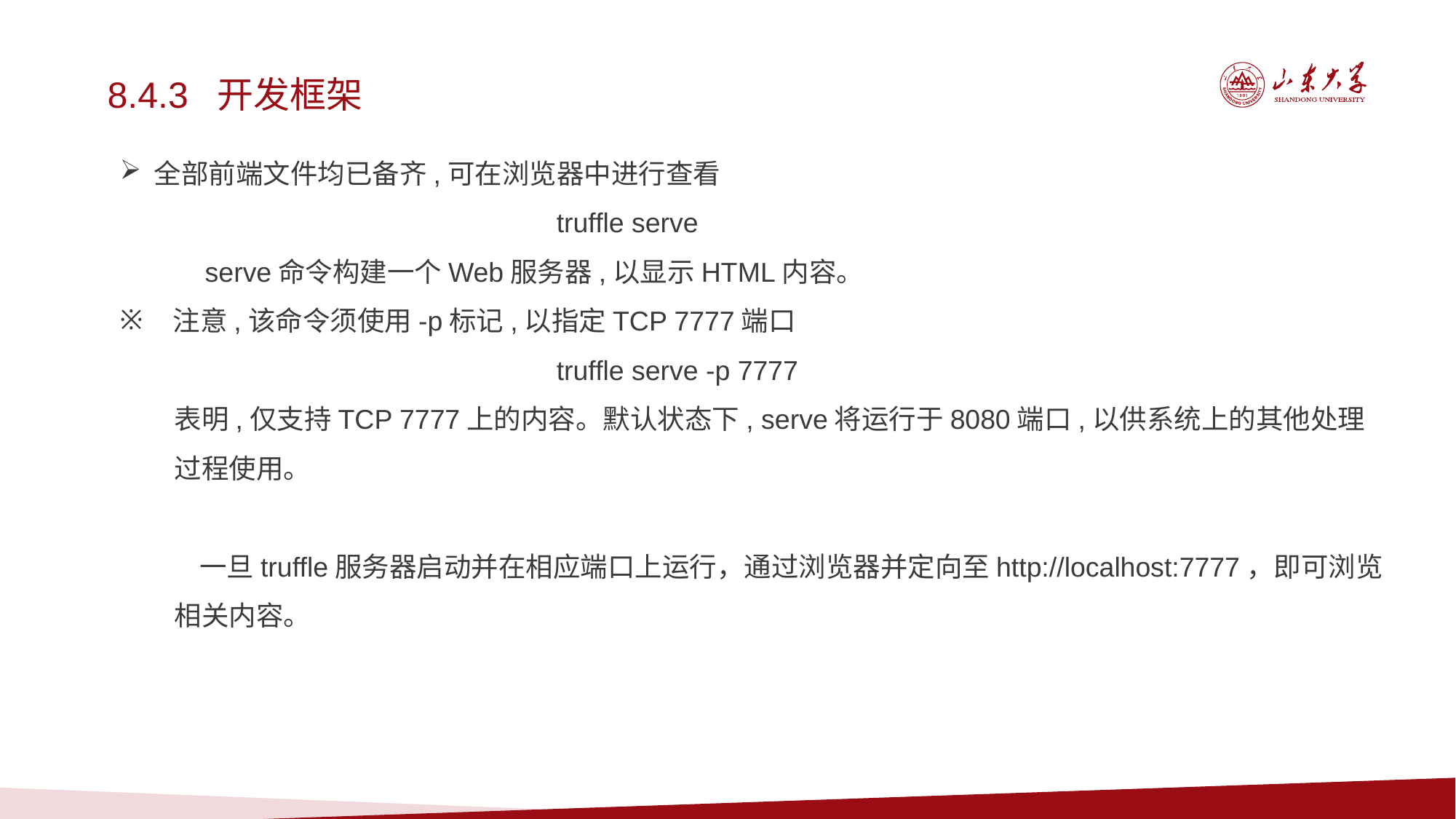

8.4.3  开发框架
全部前端文件均已备齐,可在浏览器中进行查看
truffle serve
    serve命令构建一个Web服务器,以显示HTML内容。
  注意,该命令须使用-p标记,以指定TCP 7777端口
truffle serve -p 7777
表明,仅支持TCP 7777上的内容。默认状态下, serve将运行于8080端口,以供系统上的其他处理过程使用。

   一旦truffle服务器启动并在相应端口上运行，通过浏览器并定向至http://localhost:7777，即可浏览相关内容。